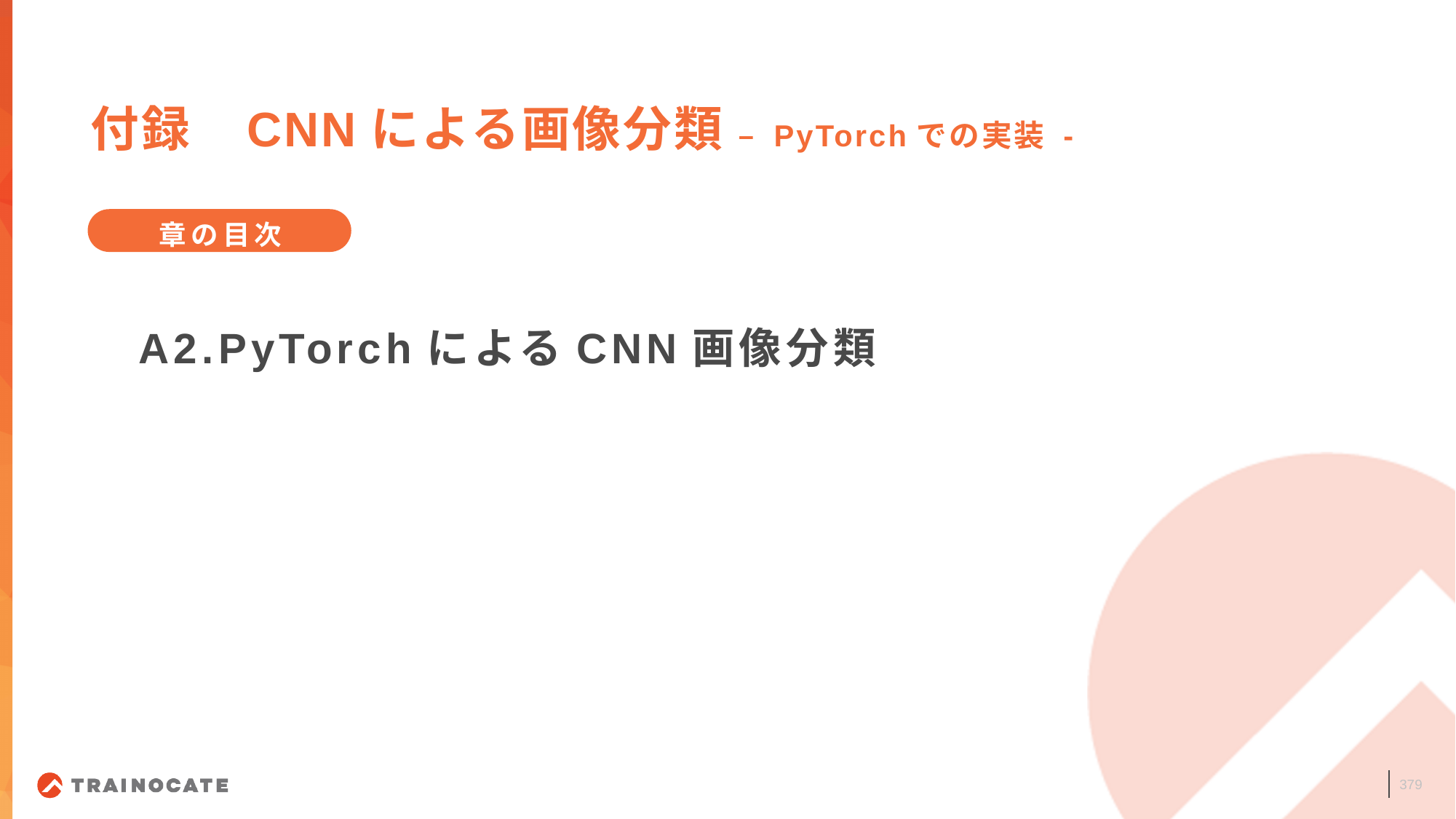

付録　CNNによる画像分類 – PyTorchでの実装 -
章の目次
A2.PyTorchによるCNN画像分類
379